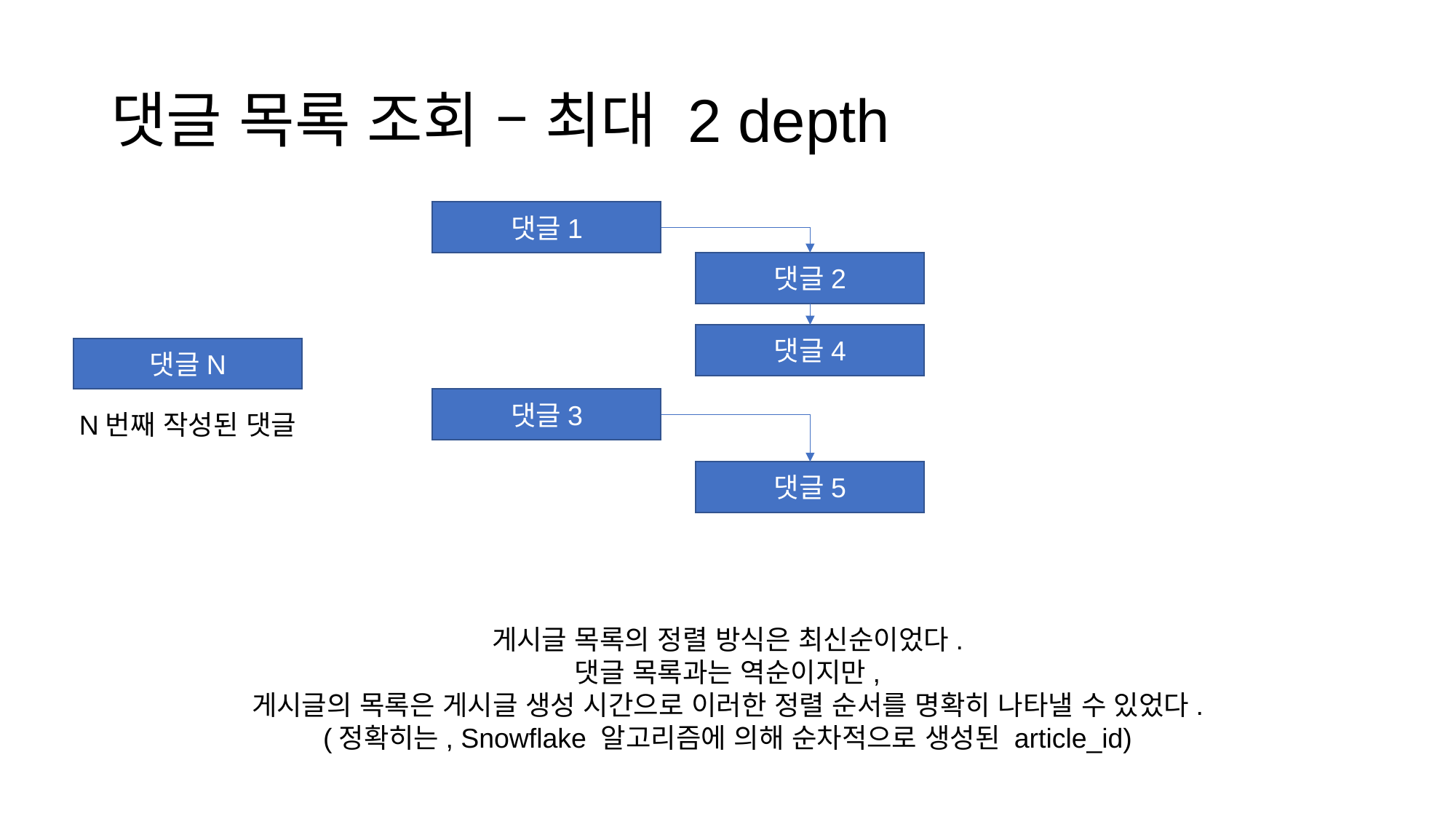

# 댓글 목록 조회 – 최대 2 depth
댓글1
댓글2
댓글4
댓글N
댓글3
N번째 작성된 댓글
댓글5
게시글 목록의 정렬 방식은 최신순이었다.
댓글 목록과는 역순이지만,
게시글의 목록은 게시글 생성 시간으로 이러한 정렬 순서를 명확히 나타낼 수 있었다.
(정확히는, Snowflake 알고리즘에 의해 순차적으로 생성된 article_id)